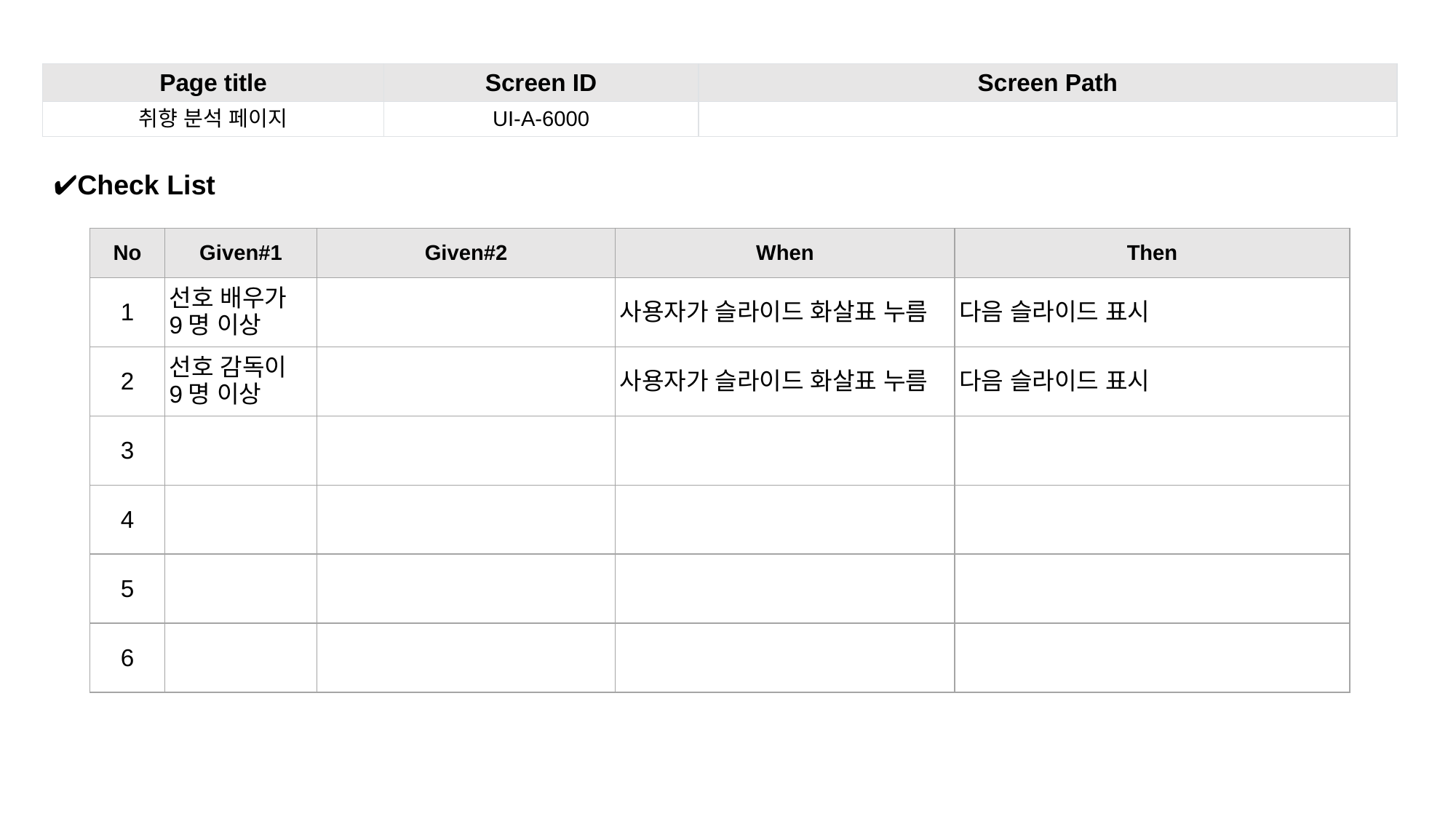

| Page title | Screen ID | Screen Path |
| --- | --- | --- |
| 취향 분석 페이지 | UI-A-6000 |  |
✔Check List

| No | Given#1 | Given#2 | When | Then |
| --- | --- | --- | --- | --- |
| 1 | 선호 배우가 9명 이상 |  | 사용자가 슬라이드 화살표 누름 | 다음 슬라이드 표시 |
| 2 | 선호 감독이 9명 이상 |  | 사용자가 슬라이드 화살표 누름 | 다음 슬라이드 표시 |
| 3 |  |  |  |  |
| 4 |  |  |  |  |
| 5 |  |  |  |  |
| 6 |  |  |  |  |